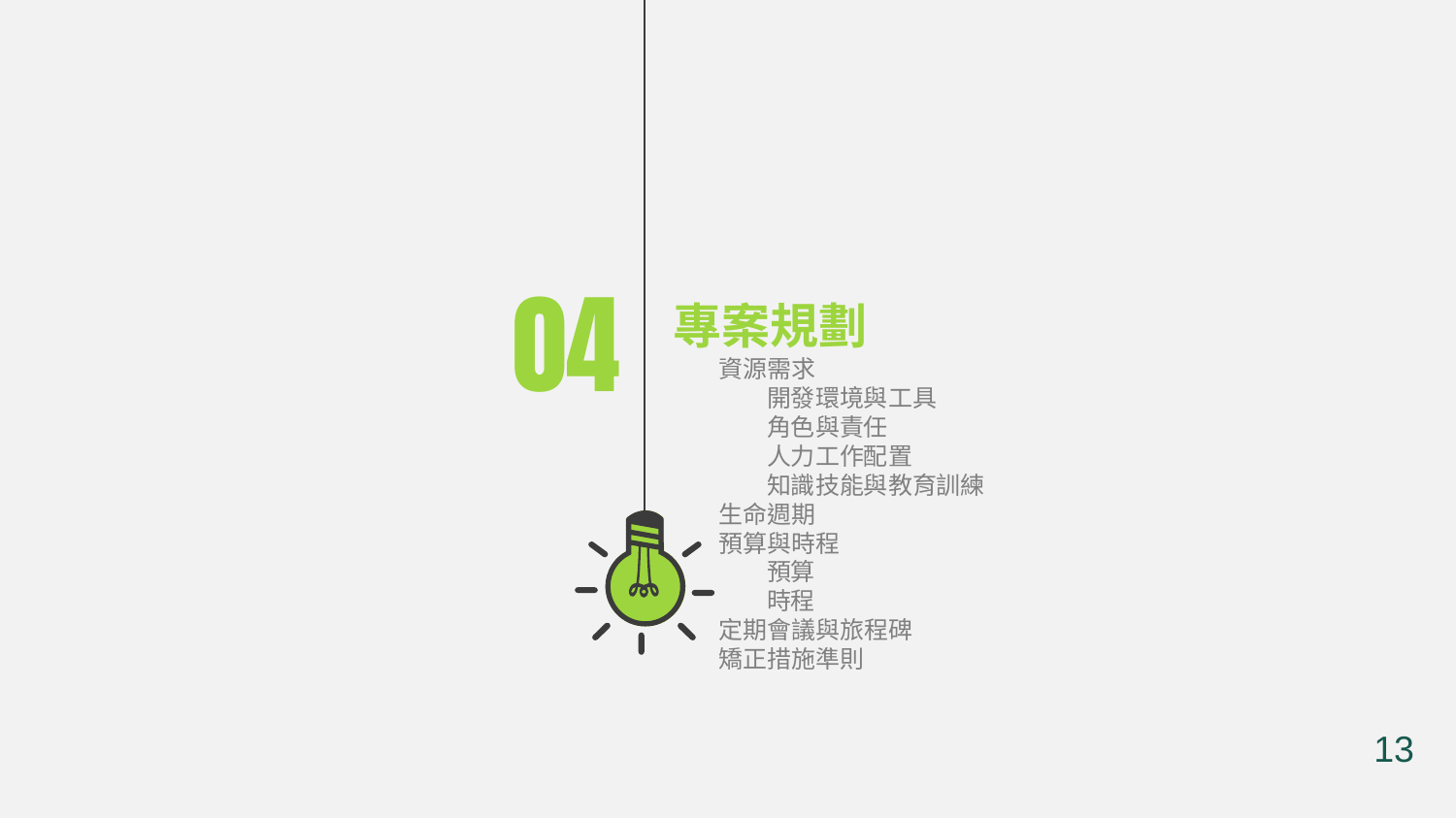

04
專案規劃
資源需求
        開發環境與工具
        角色與責任
        人力工作配置
        知識技能與教育訓練
生命週期
預算與時程
        預算
        時程
定期會議與旅程碑
矯正措施準則
13